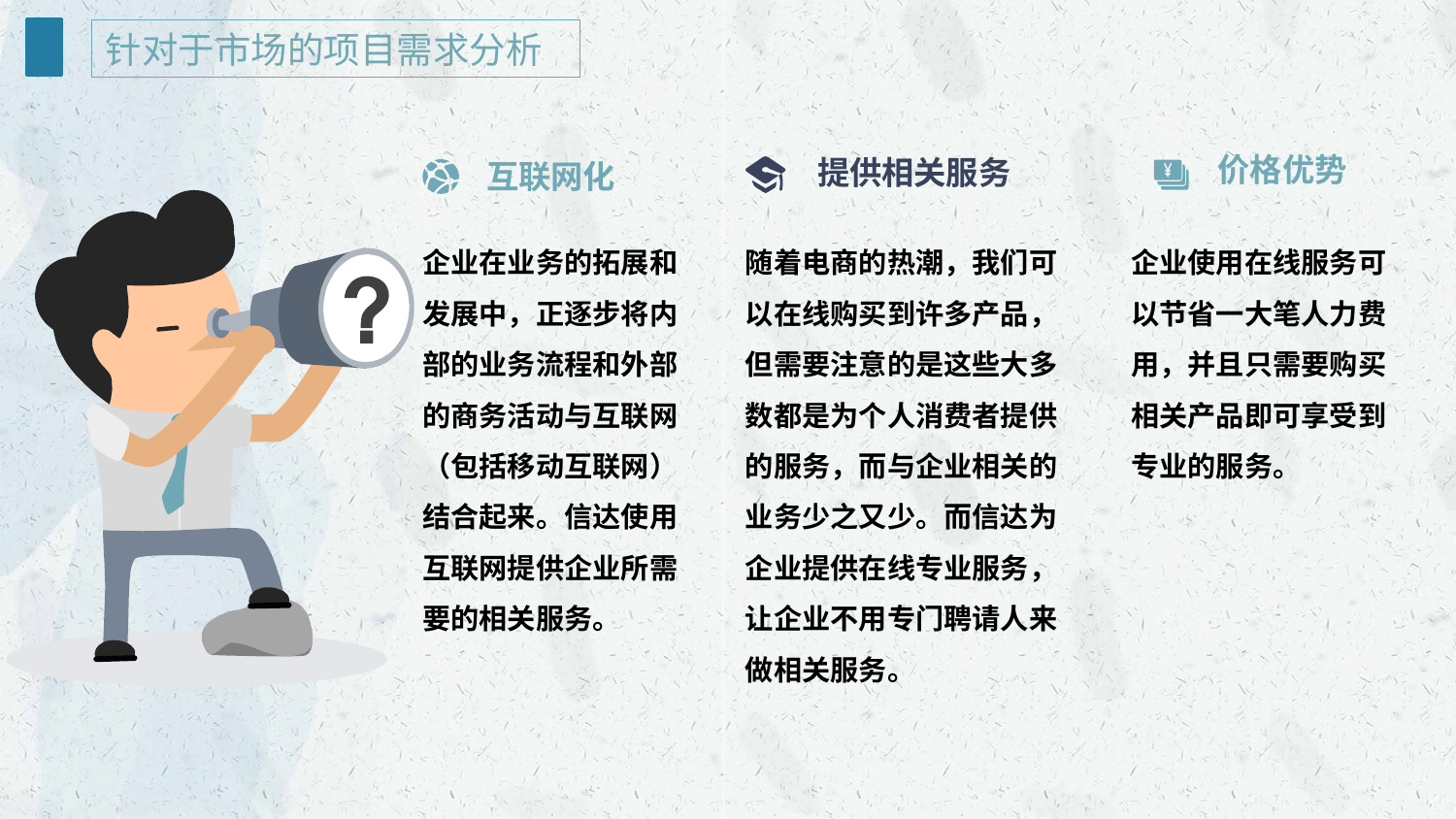

针对于市场的项目需求分析

价格优势

企业使用在线服务可以节省一大笔人力费用，并且只需要购买相关产品即可享受到专业的服务。
提供相关服务

随着电商的热潮，我们可以在线购买到许多产品，但需要注意的是这些大多数都是为个人消费者提供的服务，而与企业相关的业务少之又少。而信达为企业提供在线专业服务，让企业不用专门聘请人来做相关服务。
互联网化

企业在业务的拓展和发展中，正逐步将内部的业务流程和外部的商务活动与互联网（包括移动互联网）结合起来。信达使用互联网提供企业所需要的相关服务。